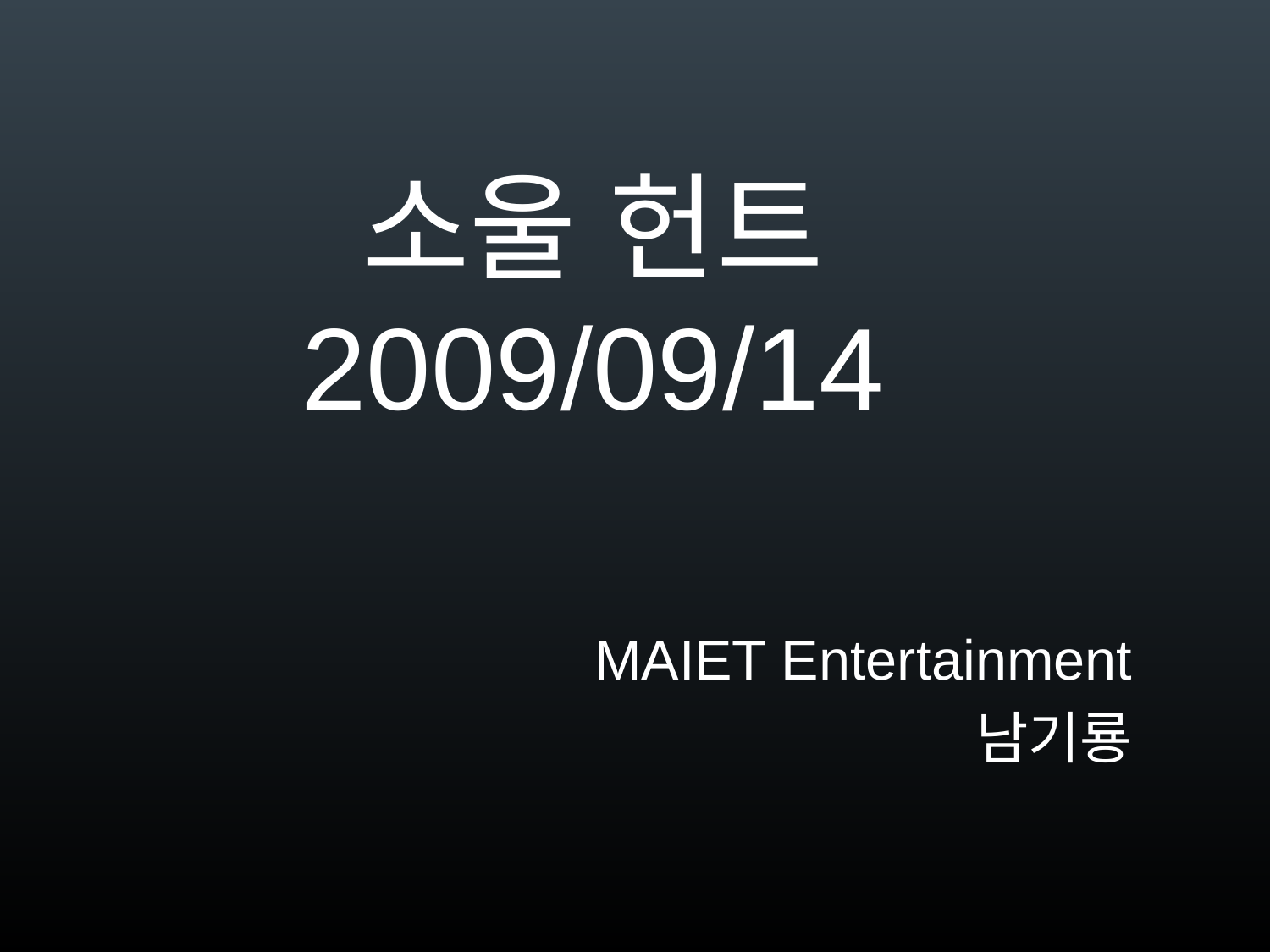

# 소울 헌트 2009/09/14
MAIET Entertainment
남기룡